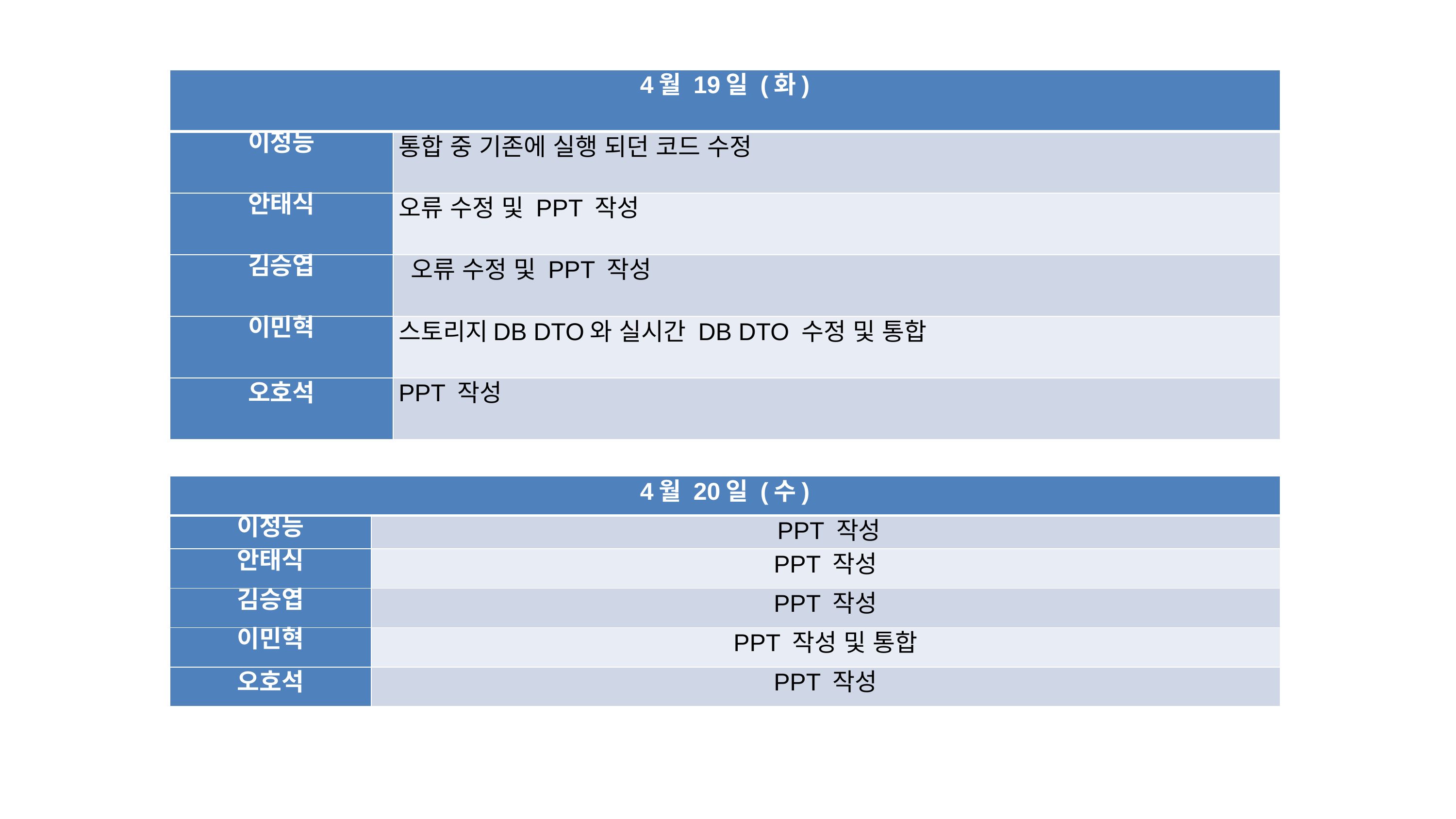

| 4월 19일 (화) |  |
| --- | --- |
| 이정능 | 통합 중 기존에 실행 되던 코드 수정 |
| 안태식 | 오류 수정 및 PPT 작성 |
| 김승엽 | 오류 수정 및 PPT 작성 |
| 이민혁 | 스토리지DB DTO와 실시간 DB DTO 수정 및 통합 |
| 오호석 | PPT 작성 |
| 4월 20일 (수) |  |
| --- | --- |
| 이정능 | PPT 작성 |
| 안태식 | PPT 작성 |
| 김승엽 | PPT 작성 |
| 이민혁 | PPT 작성 및 통합 |
| 오호석 | PPT 작성 |